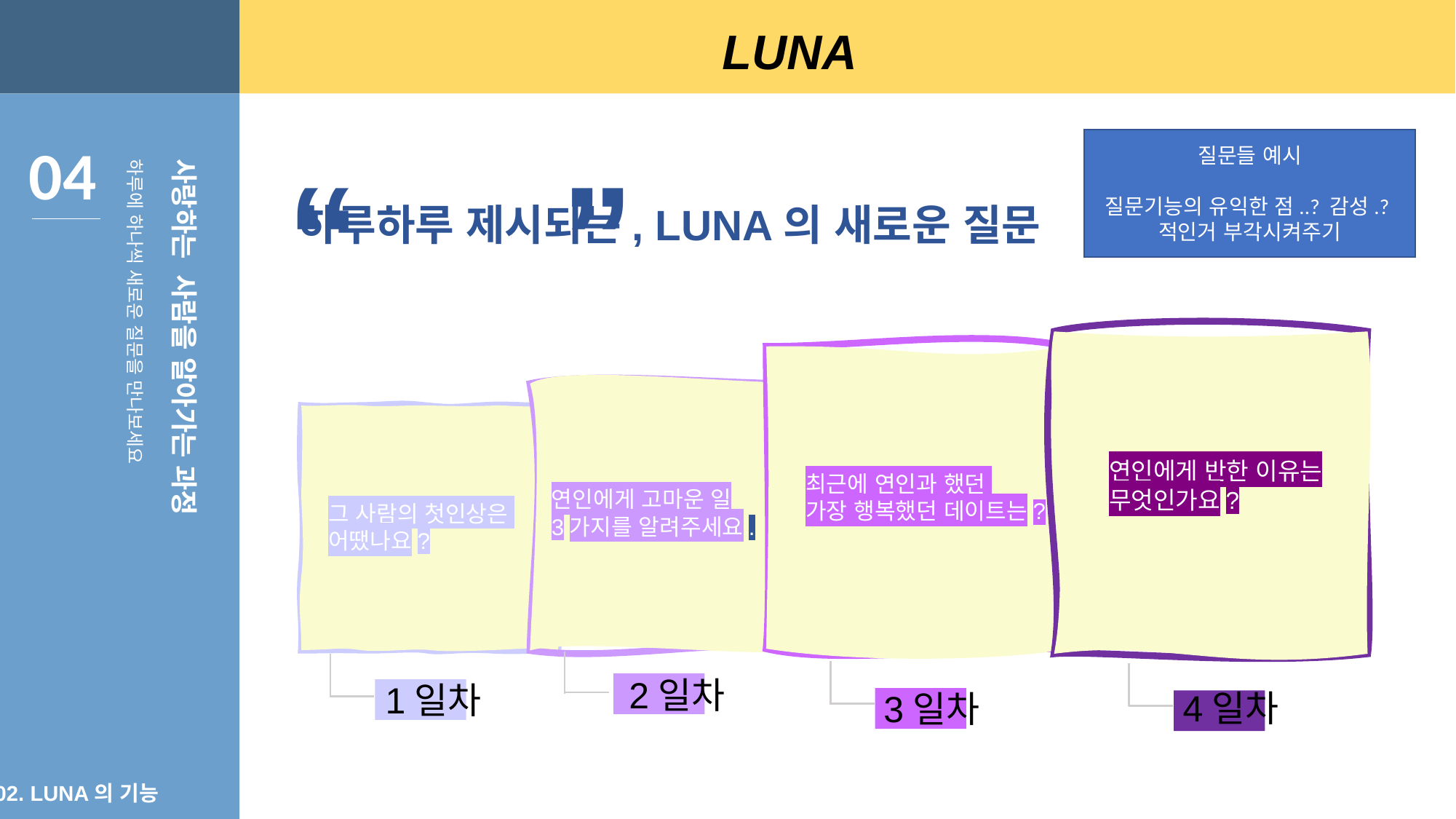

LUNA
사랑하는  사람을 알아가는 과정
하루에 하나씩 새로운 질문을 만나보세요
04
04
질문들 예시

질문기능의 유익한 점..? 감성.?적인거 부각시켜주기
“     ”
하루하루 제시되는, LUNA의 새로운 질문

연인에게 반한 이유는
무엇인가요?

4일차

최근에 연인과 했던
가장 행복했던 데이트는?

3일차

연인에게 고마운 일
3가지를 알려주세요.

2일차

그 사람의 첫인상은
어땠나요?

1일차
02. LUNA의 기능